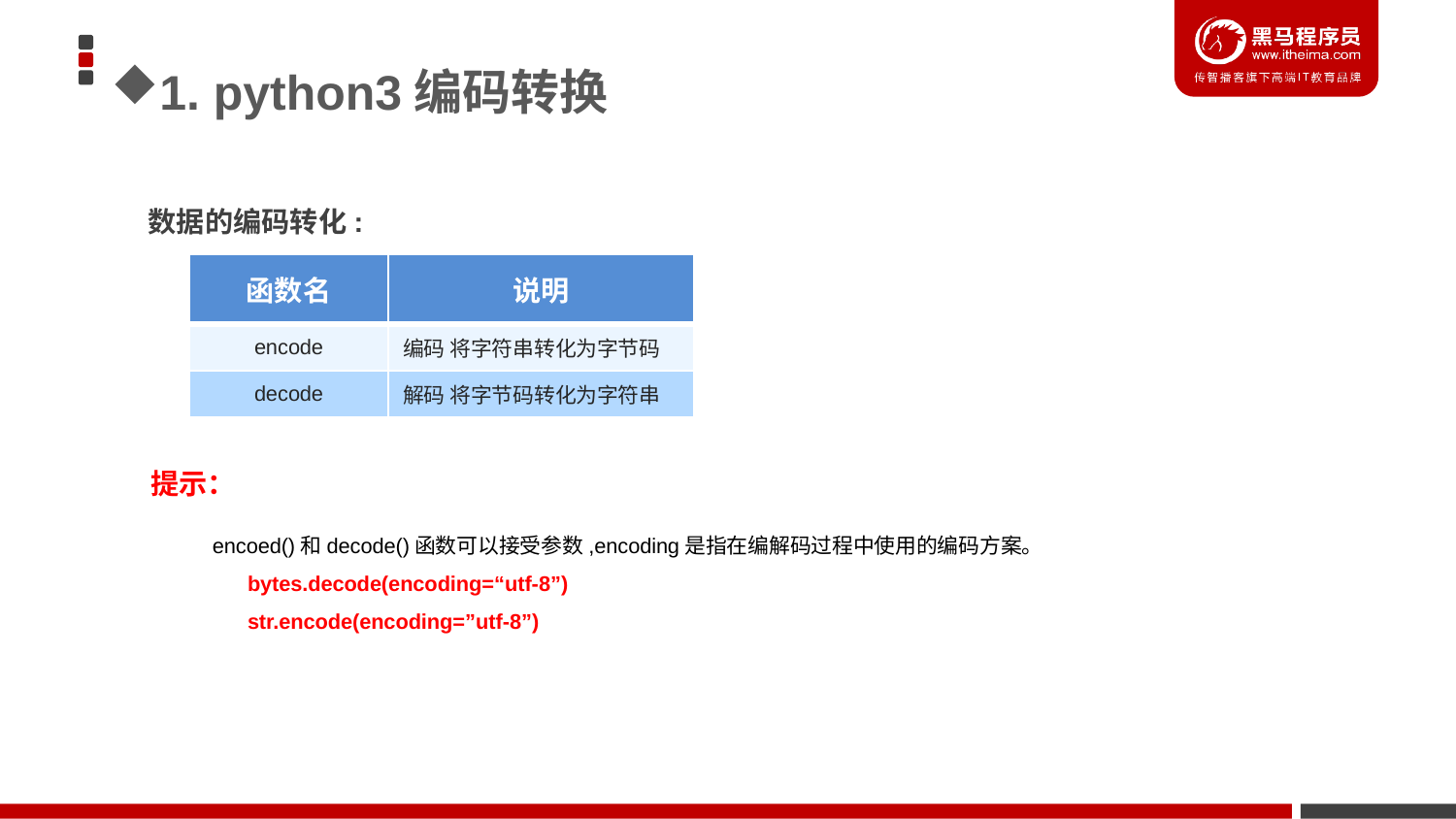

1. python3编码转换
数据的编码转化:
| 函数名 | 说明 |
| --- | --- |
| encode | 编码 将字符串转化为字节码 |
| decode | 解码 将字节码转化为字符串 |
提示：
encoed()和decode()函数可以接受参数,encoding是指在编解码过程中使用的编码方案。
      bytes.decode(encoding=“utf-8”)
      str.encode(encoding=”utf-8”)